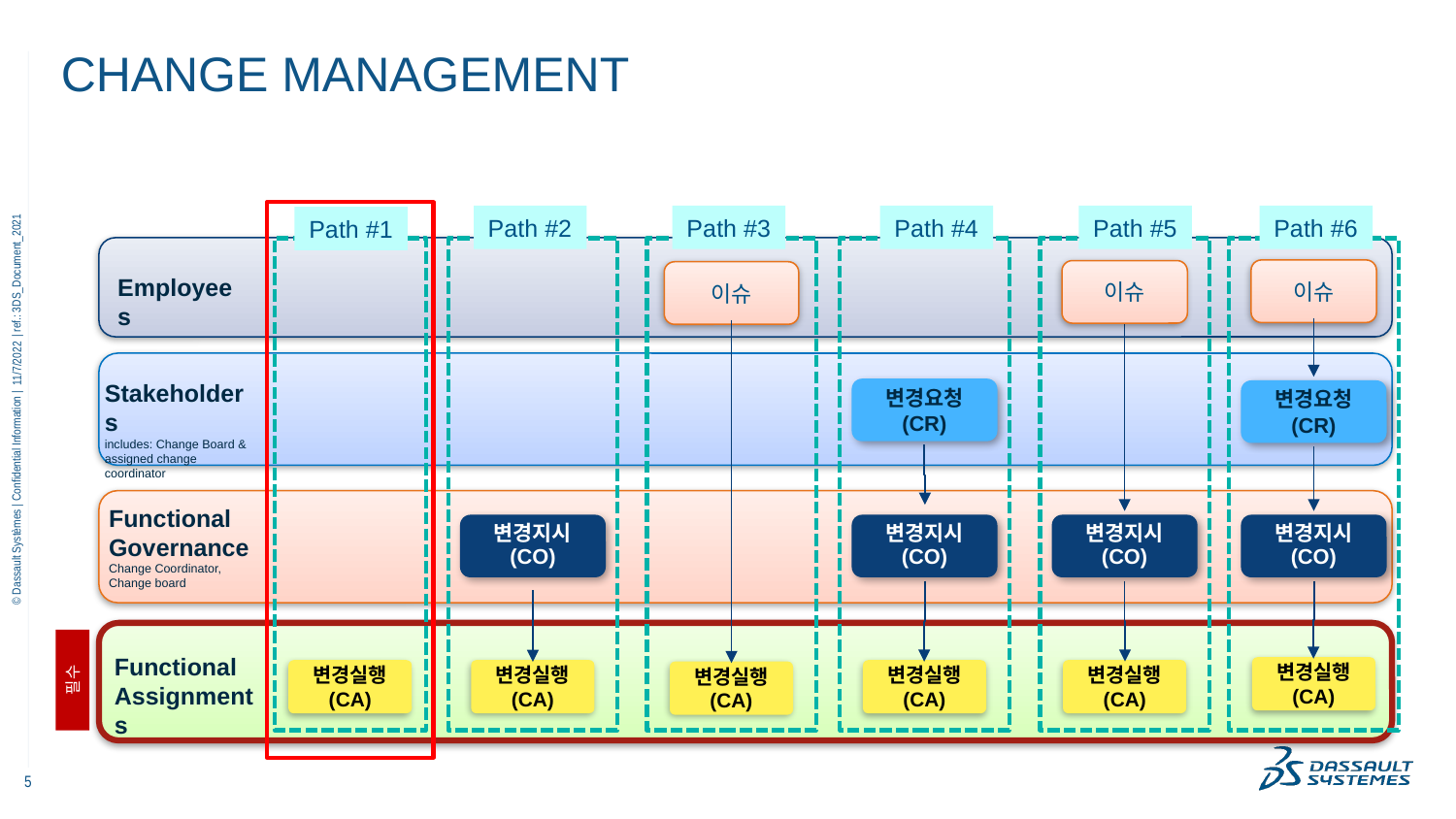

# Change management

Path #2

Path #3

Path #4

Path #5

Path #6

Path #1

이슈
이슈
이슈
Employees

11/7/2022
Stakeholders
includes: Change Board & assigned change coordinator
변경요청
(CR)
변경요청
(CR)

Functional Governance
Change Coordinator,
Change board
변경지시
(CO)
변경지시
(CO)
변경지시
(CO)
변경지시
(CO)

Functional Assignments
변경실행
(CA)
변경실행
(CA)
변경실행
(CA)
변경실행
(CA)
변경실행
(CA)
변경실행
(CA)
필수